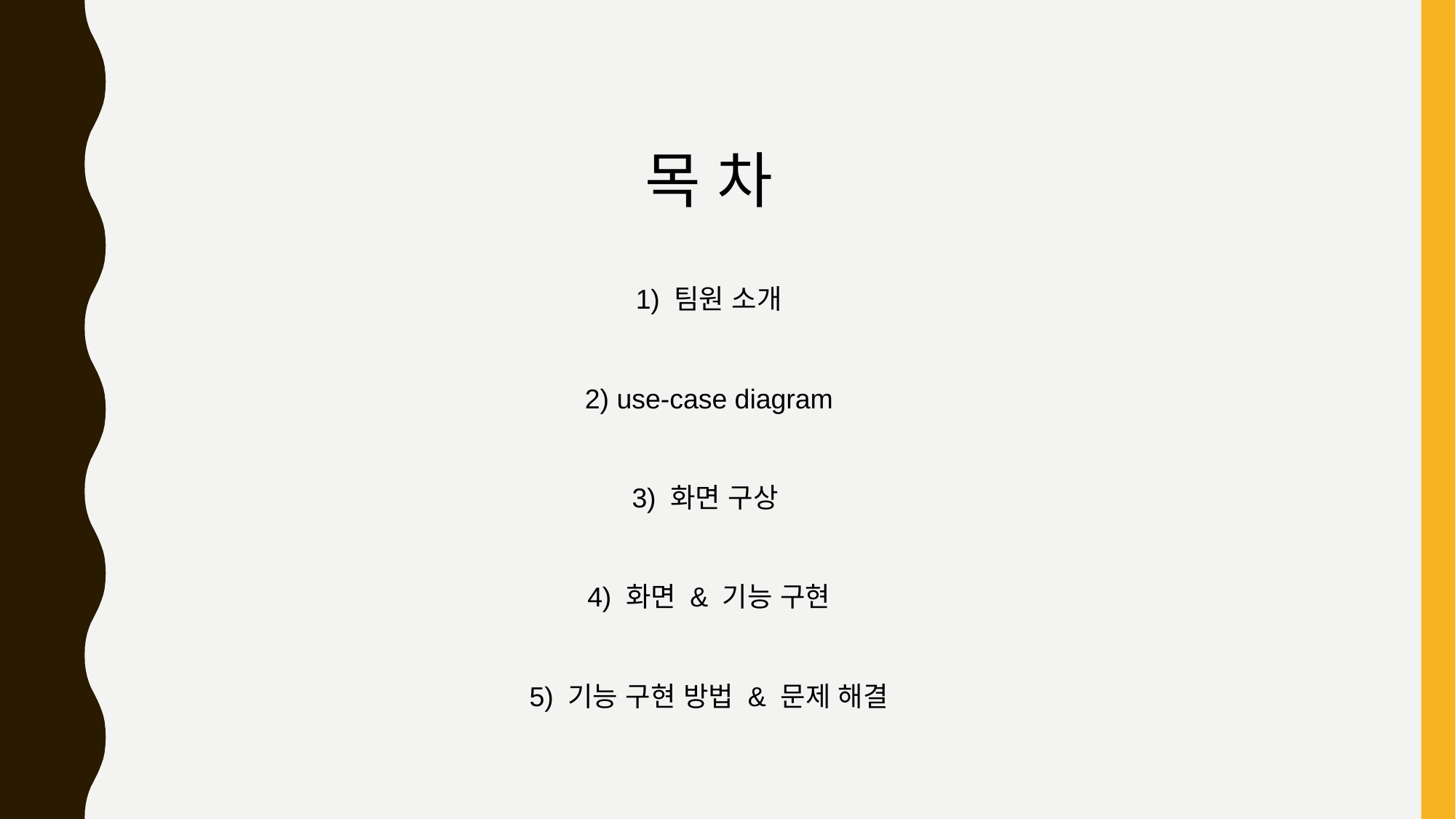

목 차
1) 팀원 소개
2) use-case diagram
3) 화면 구상
4) 화면 & 기능 구현
5) 기능 구현 방법 & 문제 해결